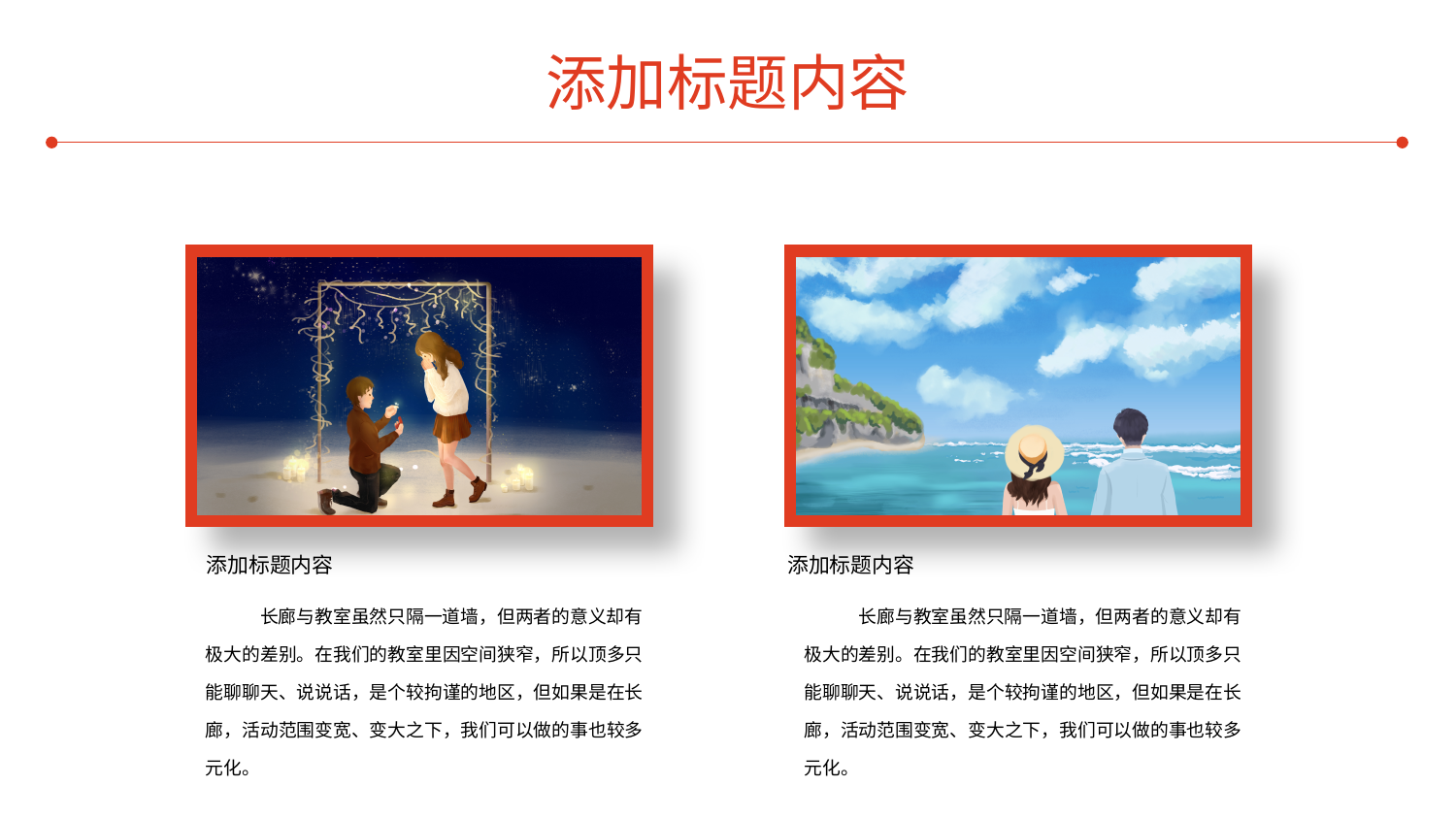

添加标题内容

添加标题内容
添加标题内容
长廊与教室虽然只隔一道墙，但两者的意义却有极大的差别。在我们的教室里因空间狭窄，所以顶多只能聊聊天、说说话，是个较拘谨的地区，但如果是在长廊，活动范围变宽、变大之下，我们可以做的事也较多元化。
长廊与教室虽然只隔一道墙，但两者的意义却有极大的差别。在我们的教室里因空间狭窄，所以顶多只能聊聊天、说说话，是个较拘谨的地区，但如果是在长廊，活动范围变宽、变大之下，我们可以做的事也较多元化。
。